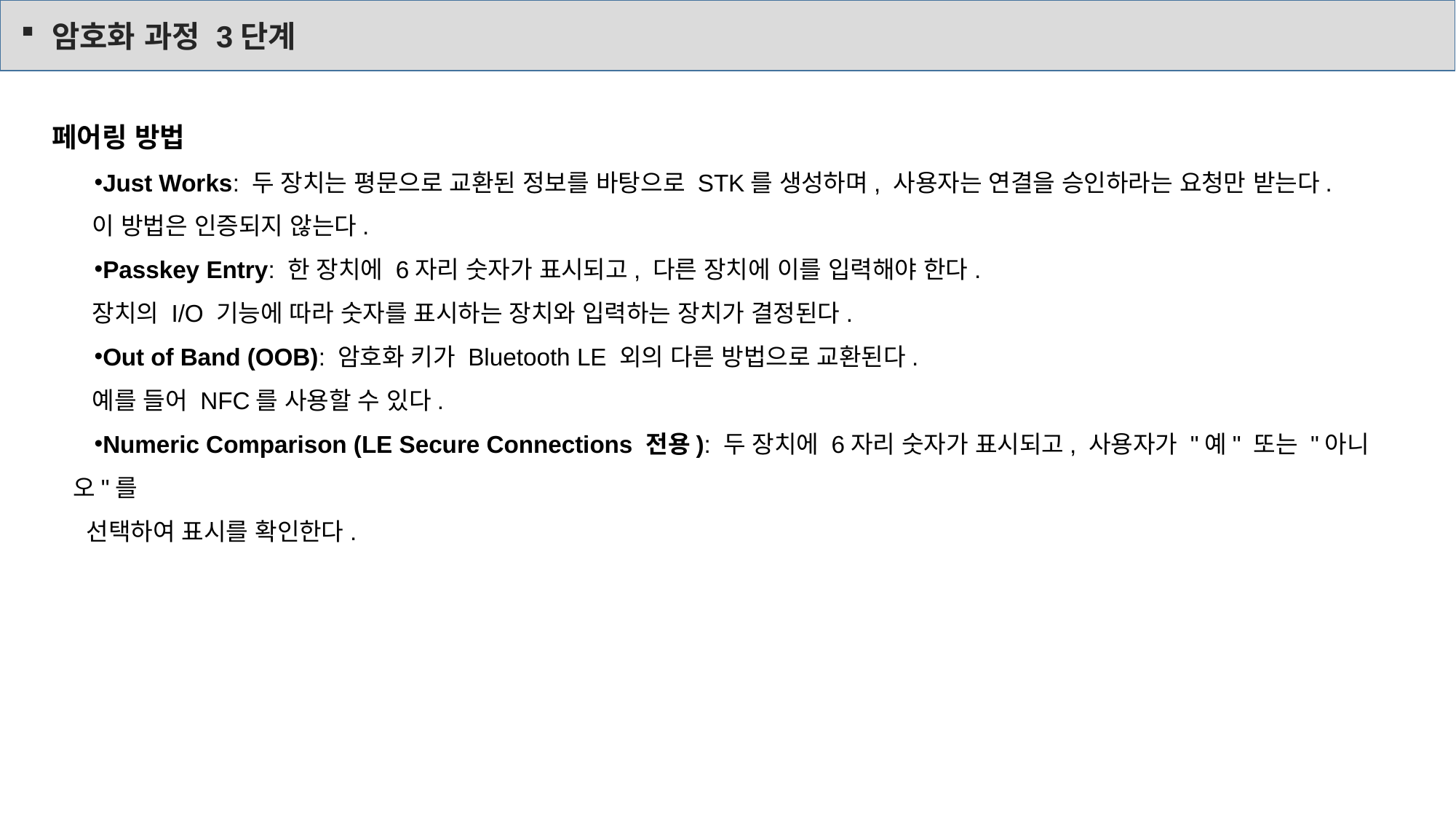

암호화 과정 3단계
페어링 방법
Just Works: 두 장치는 평문으로 교환된 정보를 바탕으로 STK를 생성하며, 사용자는 연결을 승인하라는 요청만 받는다.
  이 방법은 인증되지 않는다.
Passkey Entry: 한 장치에 6자리 숫자가 표시되고, 다른 장치에 이를 입력해야 한다.
  장치의 I/O 기능에 따라 숫자를 표시하는 장치와 입력하는 장치가 결정된다.
Out of Band (OOB): 암호화 키가 Bluetooth LE 외의 다른 방법으로 교환된다.
  예를 들어 NFC를 사용할 수 있다.
Numeric Comparison (LE Secure Connections 전용): 두 장치에 6자리 숫자가 표시되고, 사용자가 "예" 또는 "아니오"를
  선택하여 표시를 확인한다.